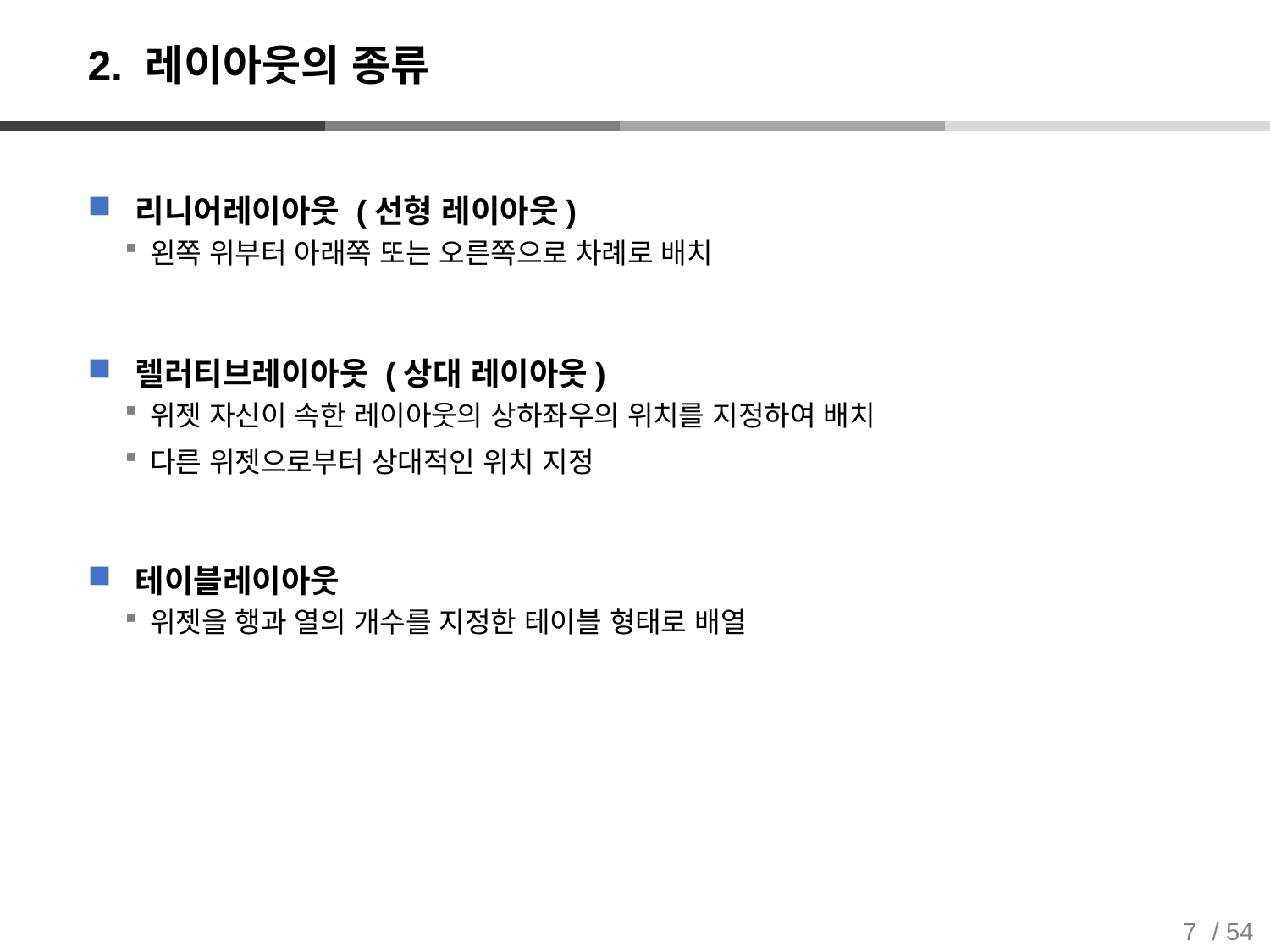

# 2. 레이아웃의 종류
리니어레이아웃 (선형 레이아웃)
왼쪽 위부터 아래쪽 또는 오른쪽으로 차례로 배치

렐러티브레이아웃 (상대 레이아웃)
위젯 자신이 속한 레이아웃의 상하좌우의 위치를 지정하여 배치
다른 위젯으로부터 상대적인 위치 지정

테이블레이아웃
위젯을 행과 열의 개수를 지정한 테이블 형태로 배열